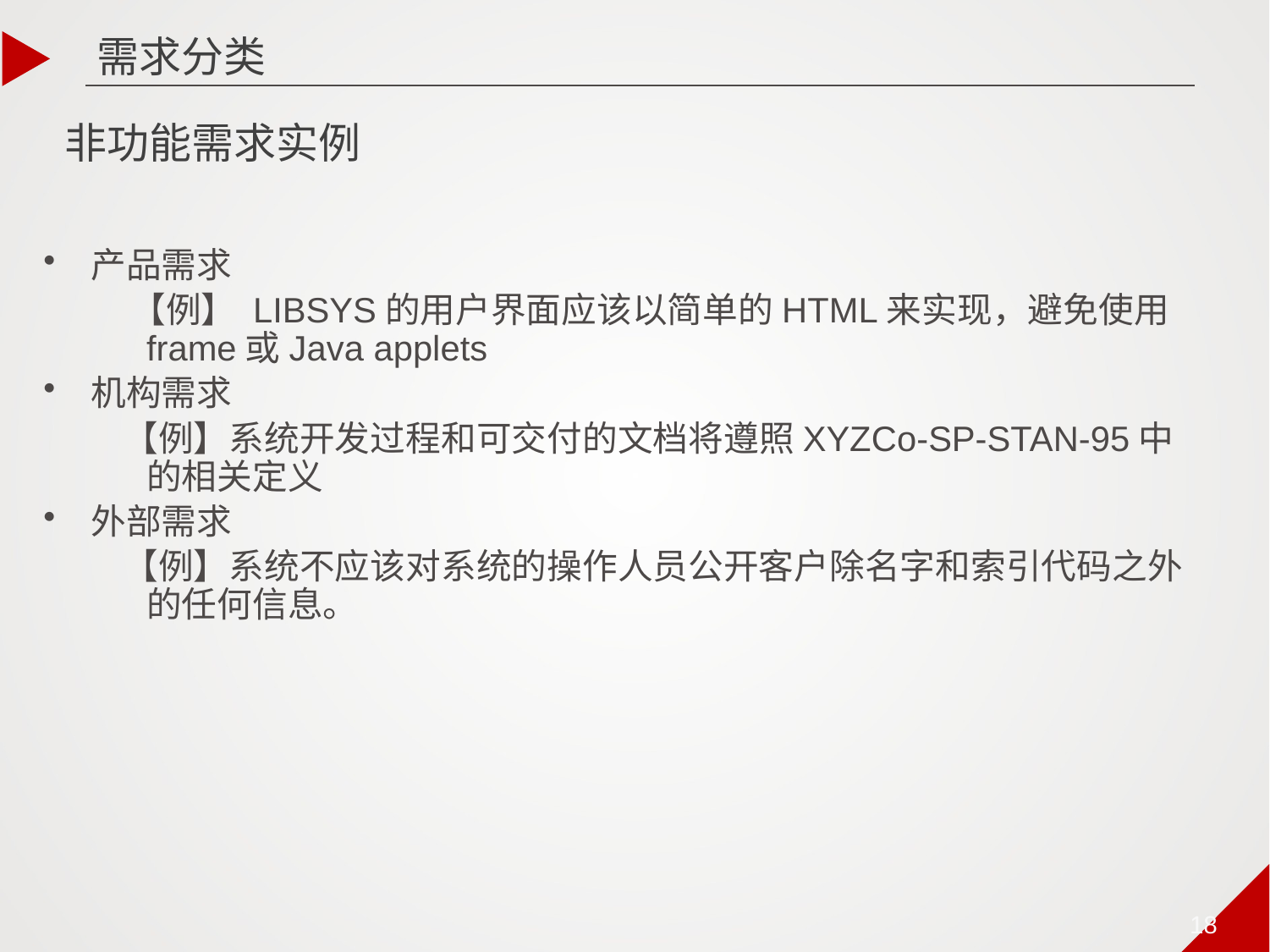

需求分类

非功能需求实例
产品需求
  【例】 LIBSYS的用户界面应该以简单的HTML来实现，避免使用frame或Java applets
机构需求
 【例】系统开发过程和可交付的文档将遵照XYZCo-SP-STAN-95中的相关定义
外部需求
 【例】系统不应该对系统的操作人员公开客户除名字和索引代码之外的任何信息。